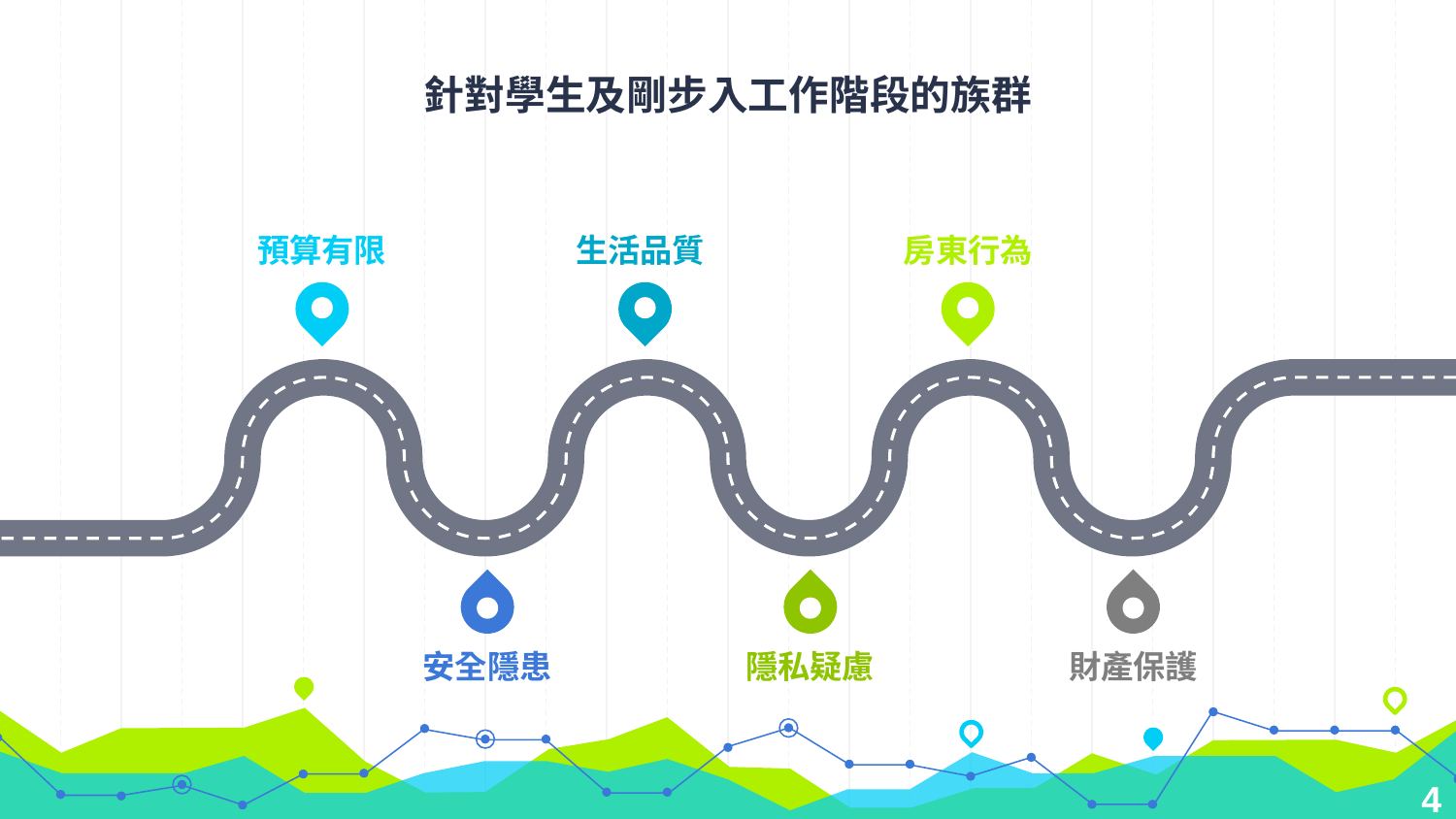

# 針對學生及剛步入工作階段的族群
預算有限
生活品質
房東行為

安全隱患
隱私疑慮
財產保護
4